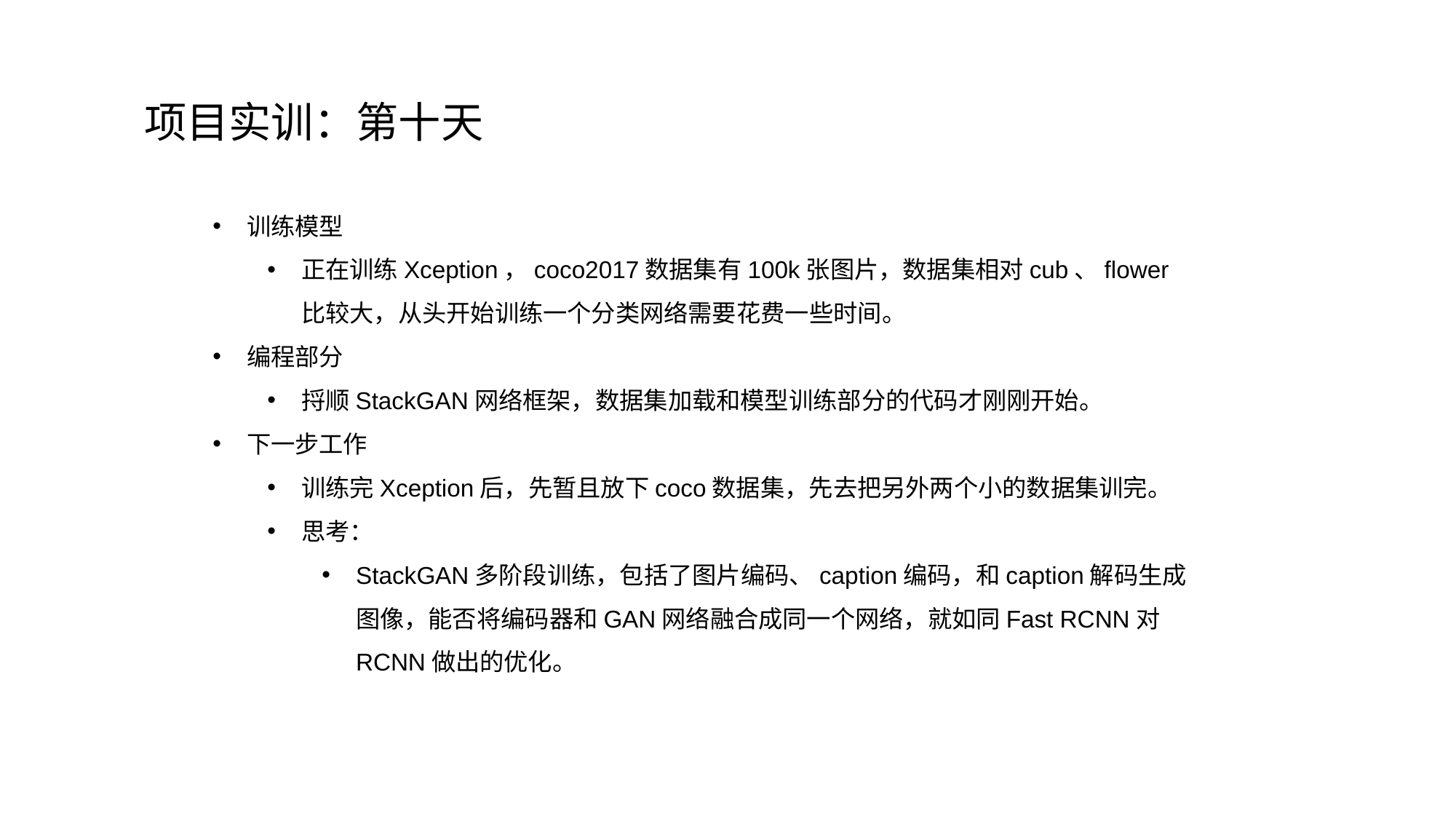

项目实训：第十天
训练模型
正在训练Xception，coco2017数据集有100k张图片，数据集相对cub、flower比较大，从头开始训练一个分类网络需要花费一些时间。
编程部分
捋顺StackGAN网络框架，数据集加载和模型训练部分的代码才刚刚开始。
下一步工作
训练完Xception后，先暂且放下coco数据集，先去把另外两个小的数据集训完。
思考：
StackGAN多阶段训练，包括了图片编码、caption编码，和caption解码生成图像，能否将编码器和GAN网络融合成同一个网络，就如同Fast RCNN对RCNN做出的优化。